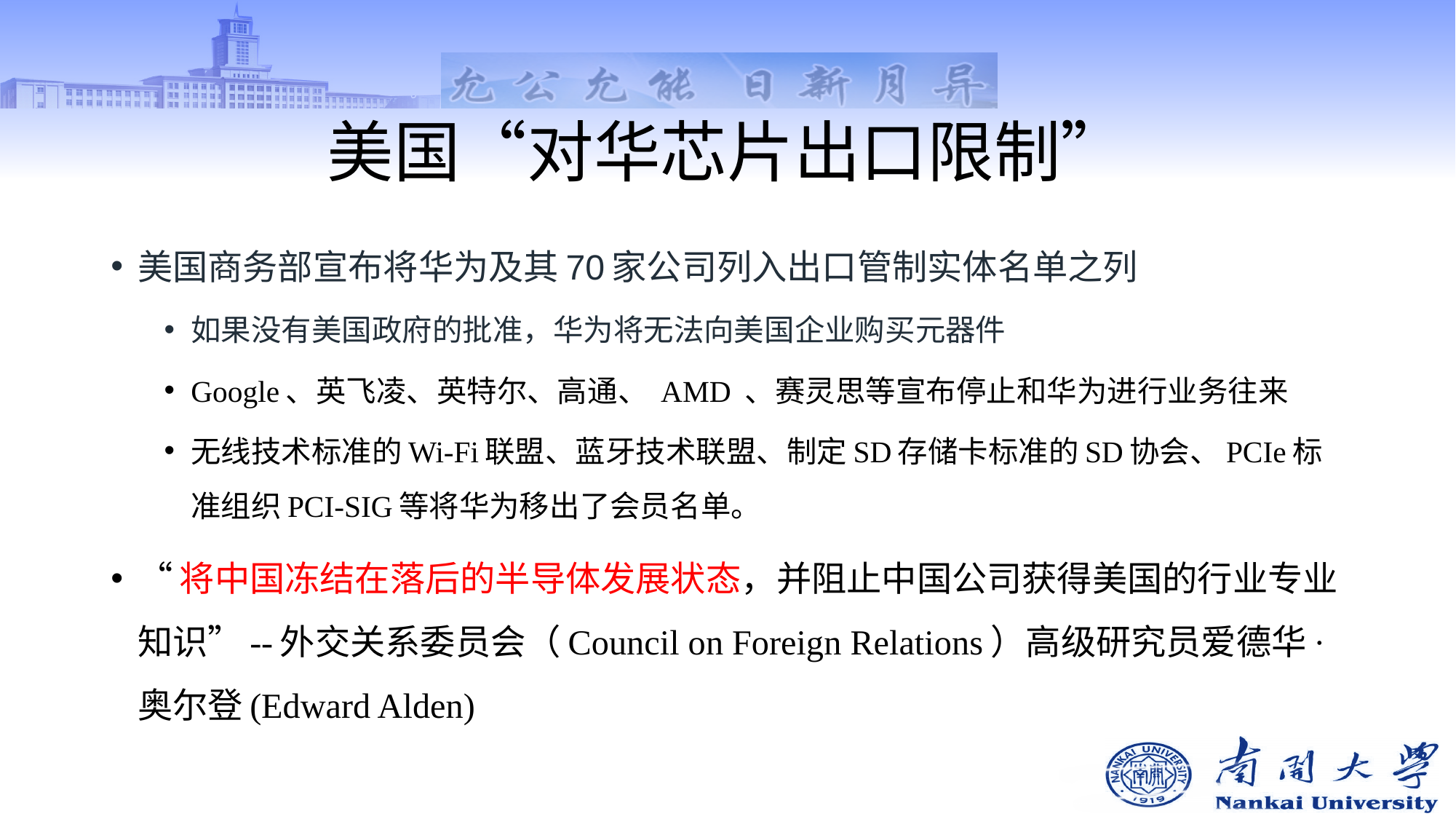

# 美国“对华芯片出口限制”
美国商务部宣布将华为及其70家公司列入出口管制实体名单之列
如果没有美国政府的批准，华为将无法向美国企业购买元器件
Google、英飞凌、英特尔、高通、 AMD 、赛灵思等宣布停止和华为进行业务往来
无线技术标准的Wi-Fi联盟、蓝牙技术联盟、制定SD存储卡标准的SD协会、PCIe标准组织PCI-SIG等将华为移出了会员名单。
“将中国冻结在落后的半导体发展状态，并阻止中国公司获得美国的行业专业知识”--外交关系委员会（Council on Foreign Relations）高级研究员爱德华·奥尔登(Edward Alden)